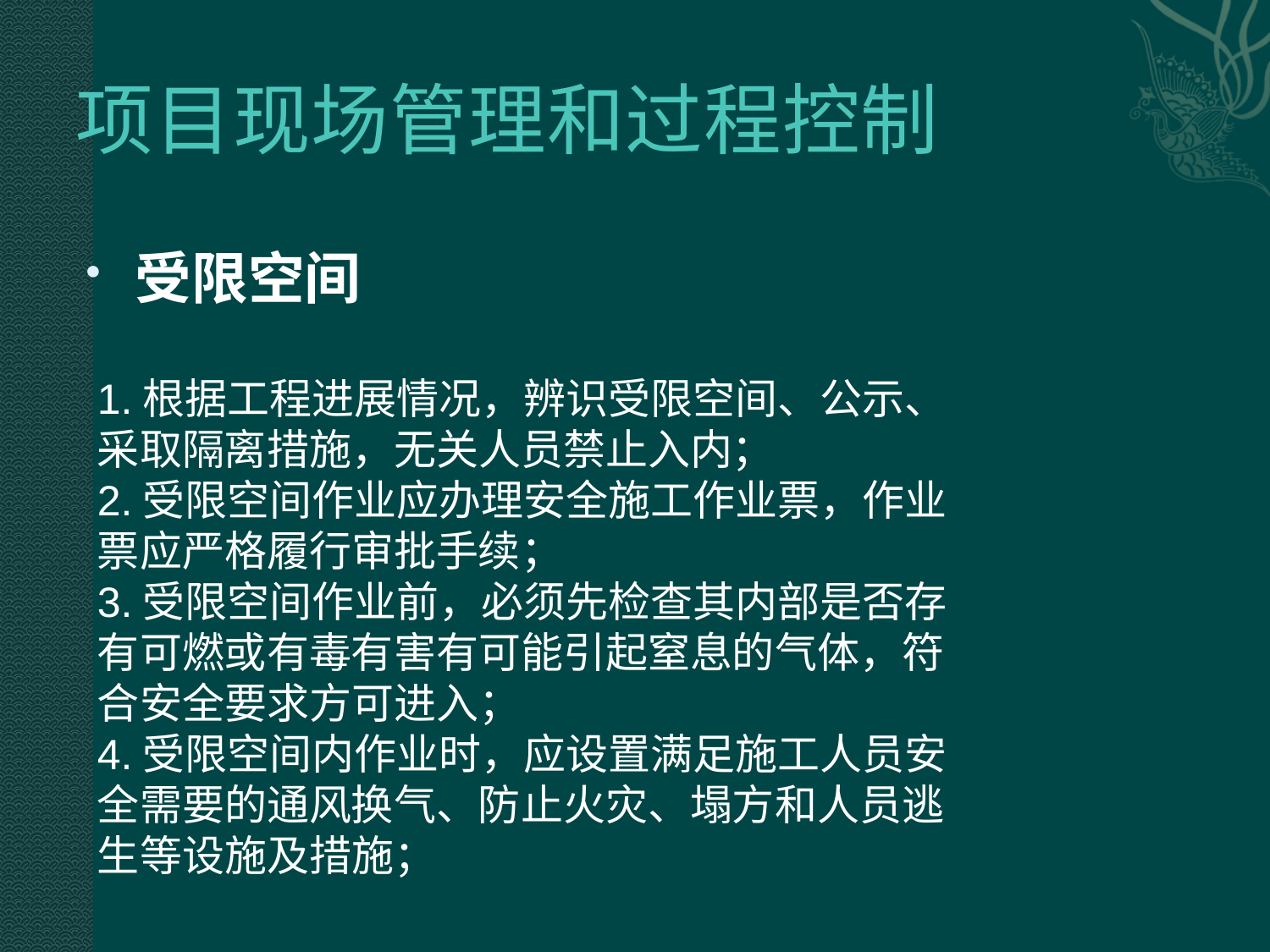

# 项目现场管理和过程控制
受限空间

1.根据工程进展情况，辨识受限空间、公示、采取隔离措施，无关人员禁止入内；
2.受限空间作业应办理安全施工作业票，作业票应严格履行审批手续；
3.受限空间作业前，必须先检查其内部是否存有可燃或有毒有害有可能引起窒息的气体，符合安全要求方可进入；
4.受限空间内作业时，应设置满足施工人员安全需要的通风换气、防止火灾、塌方和人员逃生等设施及措施；